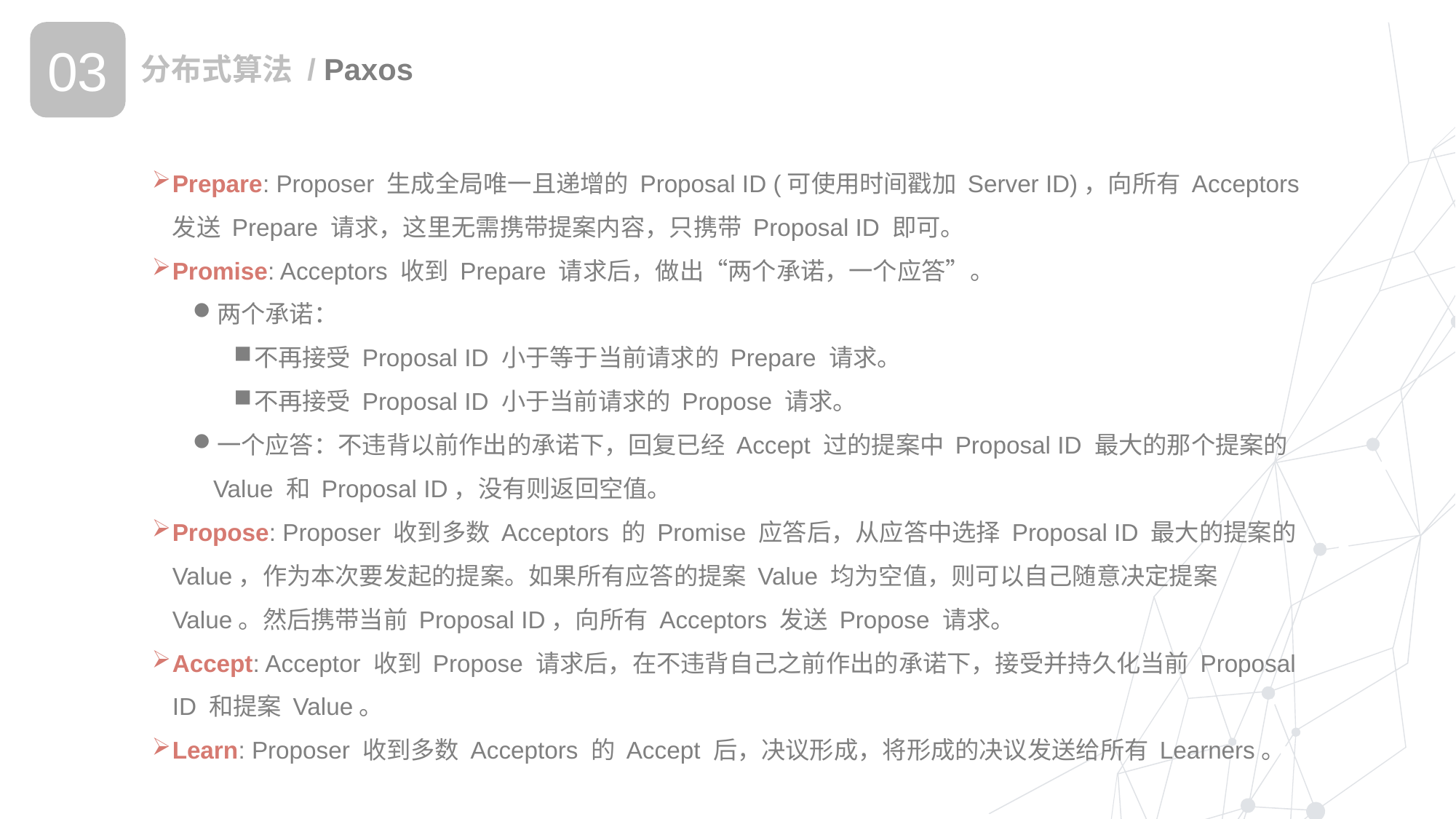

03
分布式算法 / Paxos

Prepare: Proposer 生成全局唯一且递增的 Proposal ID (可使用时间戳加 Server ID)，向所有 Acceptors 发送 Prepare 请求，这里无需携带提案内容，只携带 Proposal ID 即可。
Promise: Acceptors 收到 Prepare 请求后，做出“两个承诺，一个应答”。
两个承诺：
不再接受 Proposal ID 小于等于当前请求的 Prepare 请求。
不再接受 Proposal ID 小于当前请求的 Propose 请求。
一个应答：不违背以前作出的承诺下，回复已经 Accept 过的提案中 Proposal ID 最大的那个提案的 Value 和 Proposal ID，没有则返回空值。
Propose: Proposer 收到多数 Acceptors 的 Promise 应答后，从应答中选择 Proposal ID 最大的提案的 Value，作为本次要发起的提案。如果所有应答的提案 Value 均为空值，则可以自己随意决定提案 Value。然后携带当前 Proposal ID，向所有 Acceptors 发送 Propose 请求。
Accept: Acceptor 收到 Propose 请求后，在不违背自己之前作出的承诺下，接受并持久化当前 Proposal ID 和提案 Value。
Learn: Proposer 收到多数 Acceptors 的 Accept 后，决议形成，将形成的决议发送给所有 Learners。